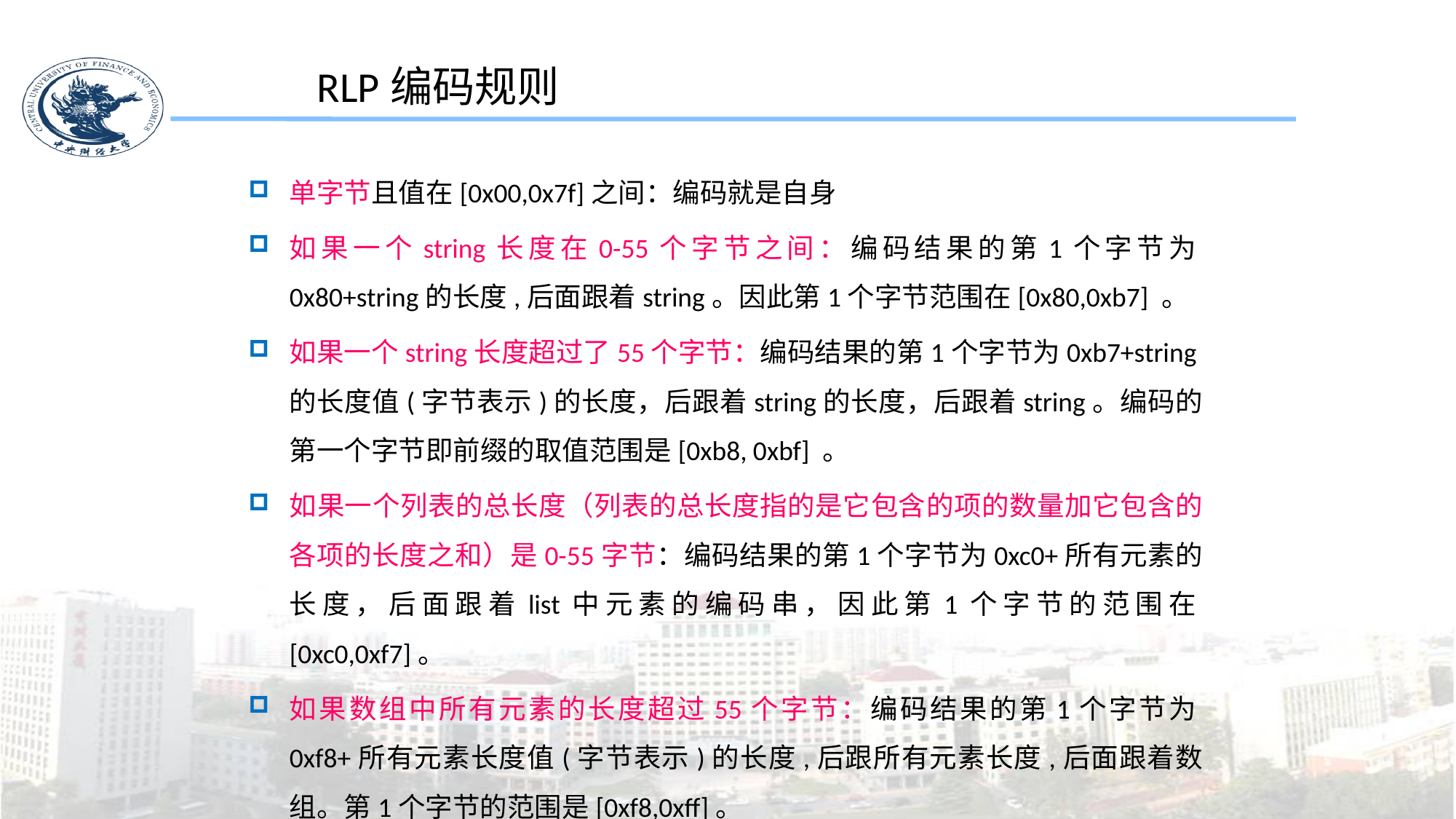

RLP编码规则
单字节且值在[0x00,0x7f]之间：编码就是自身
如果一个string长度在0-55个字节之间：编码结果的第1个字节为0x80+string的长度,后面跟着string。因此第1个字节范围在[0x80,0xb7] 。
如果一个string长度超过了55个字节：编码结果的第1个字节为0xb7+string的长度值(字节表示)的长度，后跟着string的长度，后跟着string。编码的第一个字节即前缀的取值范围是[0xb8, 0xbf] 。
如果一个列表的总长度（列表的总长度指的是它包含的项的数量加它包含的各项的长度之和）是0-55字节：编码结果的第1个字节为0xc0+所有元素的长度，后面跟着list中元素的编码串，因此第1个字节的范围在[0xc0,0xf7]。
如果数组中所有元素的长度超过55个字节：编码结果的第1个字节为0xf8+所有元素长度值(字节表示)的长度,后跟所有元素长度,后面跟着数组。第1个字节的范围是[0xf8,0xff]。